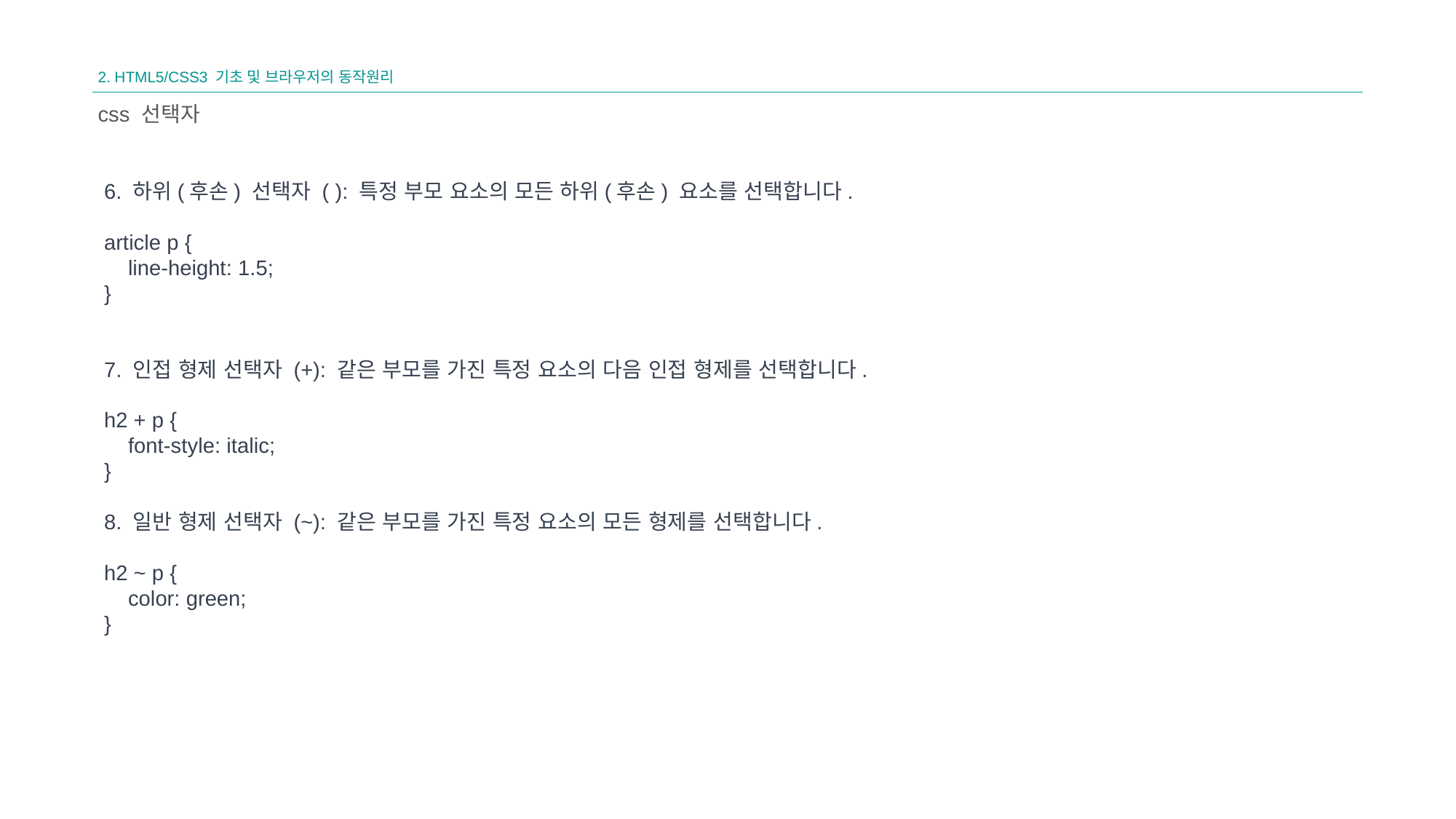

2. HTML5/CSS3 기초 및 브라우저의 동작원리

css 선택자

6. 하위(후손) 선택자 ( ): 특정 부모 요소의 모든 하위(후손) 요소를 선택합니다.

article p {
    line-height: 1.5;
}

7. 인접 형제 선택자 (+): 같은 부모를 가진 특정 요소의 다음 인접 형제를 선택합니다.

h2 + p {
    font-style: italic;
}

8. 일반 형제 선택자 (~): 같은 부모를 가진 특정 요소의 모든 형제를 선택합니다.

h2 ~ p {
    color: green;
}